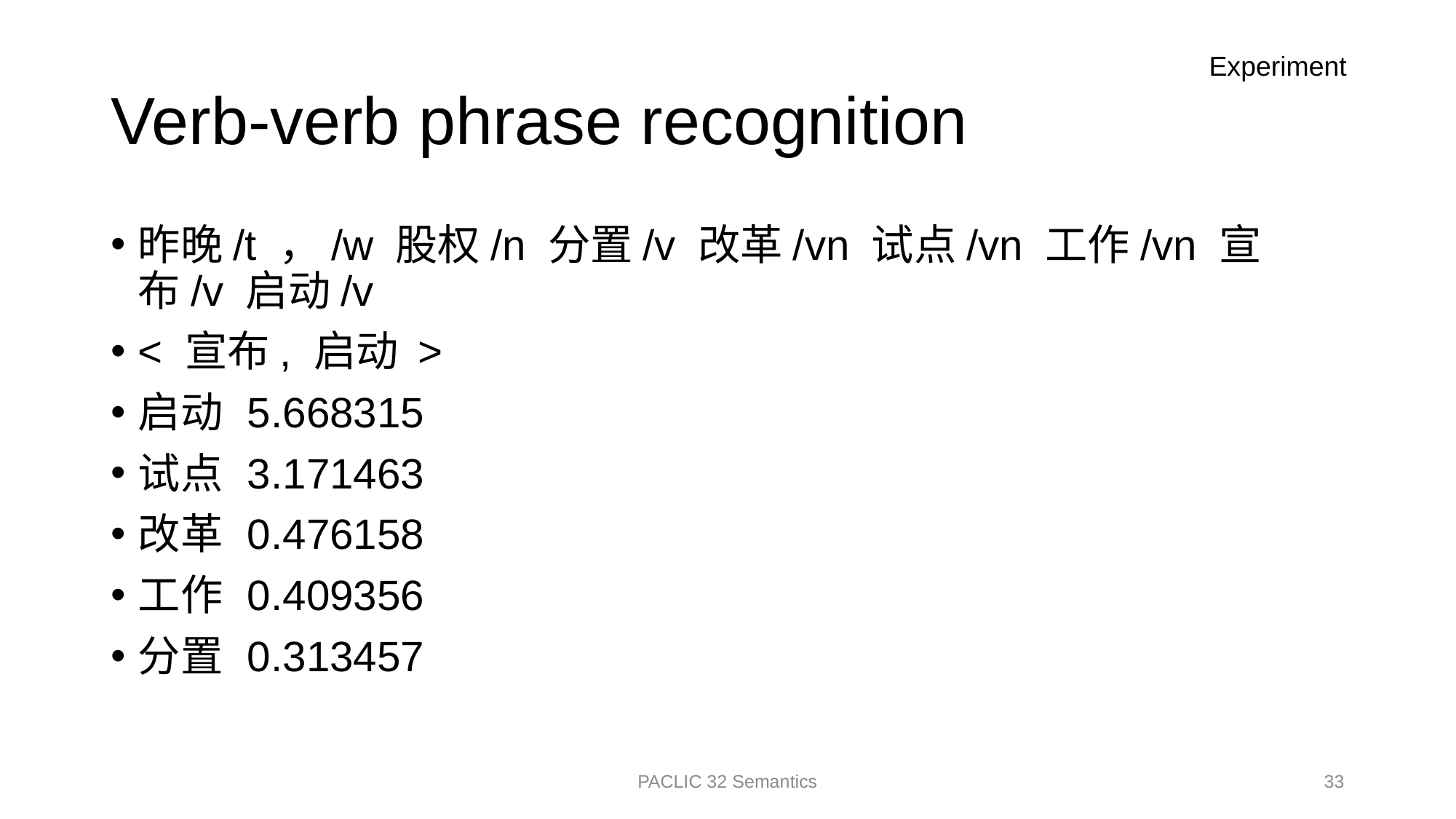

# Verb-verb phrase recognition
Experiment
昨晚/t ，/w 股权/n 分置/v 改革/vn 试点/vn 工作/vn 宣布/v 启动/v
< 宣布, 启动 >
启动	5.668315
试点	3.171463
改革	0.476158
工作	0.409356
分置	0.313457
PACLIC 32 Semantics
33